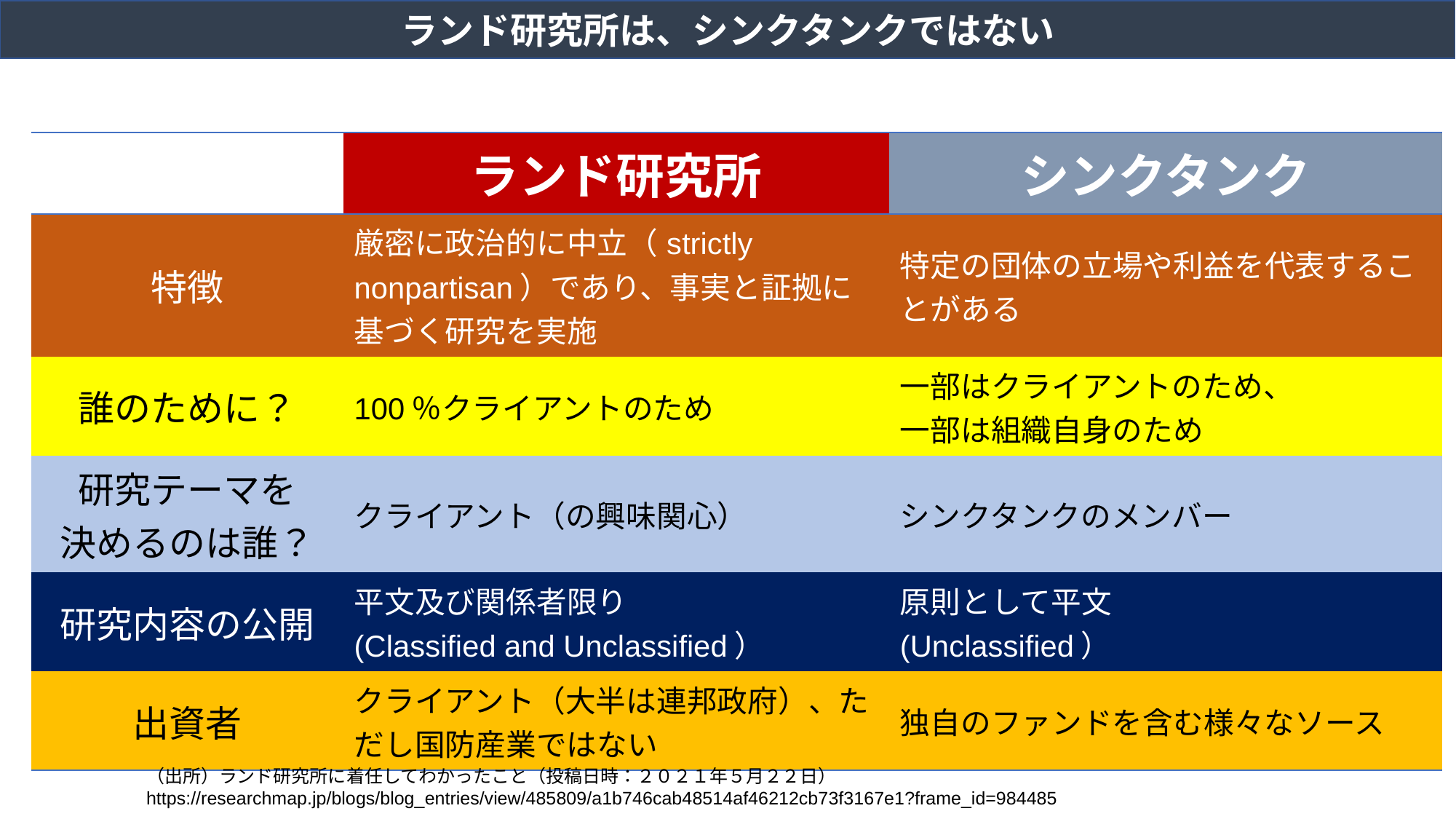

ランド研究所は、シンクタンクではない
|  | ランド研究所 | シンクタンク |
| --- | --- | --- |
| 特徴 | 厳密に政治的に中立（strictly nonpartisan）であり、事実と証拠に基づく研究を実施 | 特定の団体の立場や利益を代表することがある |
| 誰のために？ | 100％クライアントのため | 一部はクライアントのため、 一部は組織自身のため |
| 研究テーマを 決めるのは誰？ | クライアント（の興味関心） | シンクタンクのメンバー |
| 研究内容の公開 | 平文及び関係者限り (Classified and Unclassified） | 原則として平文 (Unclassified） |
| 出資者 | クライアント（大半は連邦政府）、ただし国防産業ではない | 独自のファンドを含む様々なソース |
（出所）ランド研究所に着任してわかったこと（投稿日時：２０２１年５月２２日）
https://researchmap.jp/blogs/blog_entries/view/485809/a1b746cab48514af46212cb73f3167e1?frame_id=984485